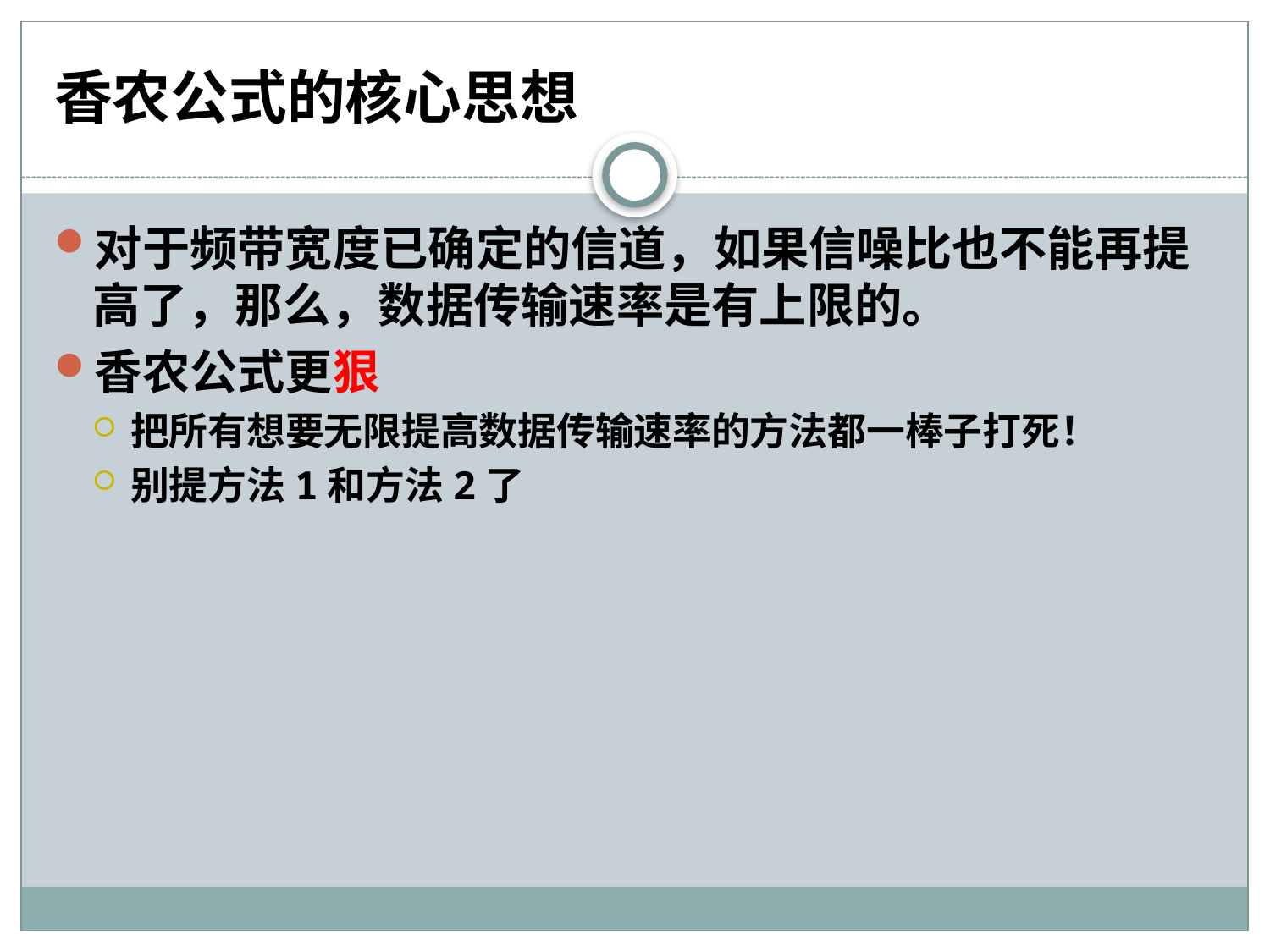

# 香农公式的核心思想
对于频带宽度已确定的信道，如果信噪比也不能再提高了，那么，数据传输速率是有上限的。
香农公式更狠
把所有想要无限提高数据传输速率的方法都一棒子打死！
别提方法1和方法2了